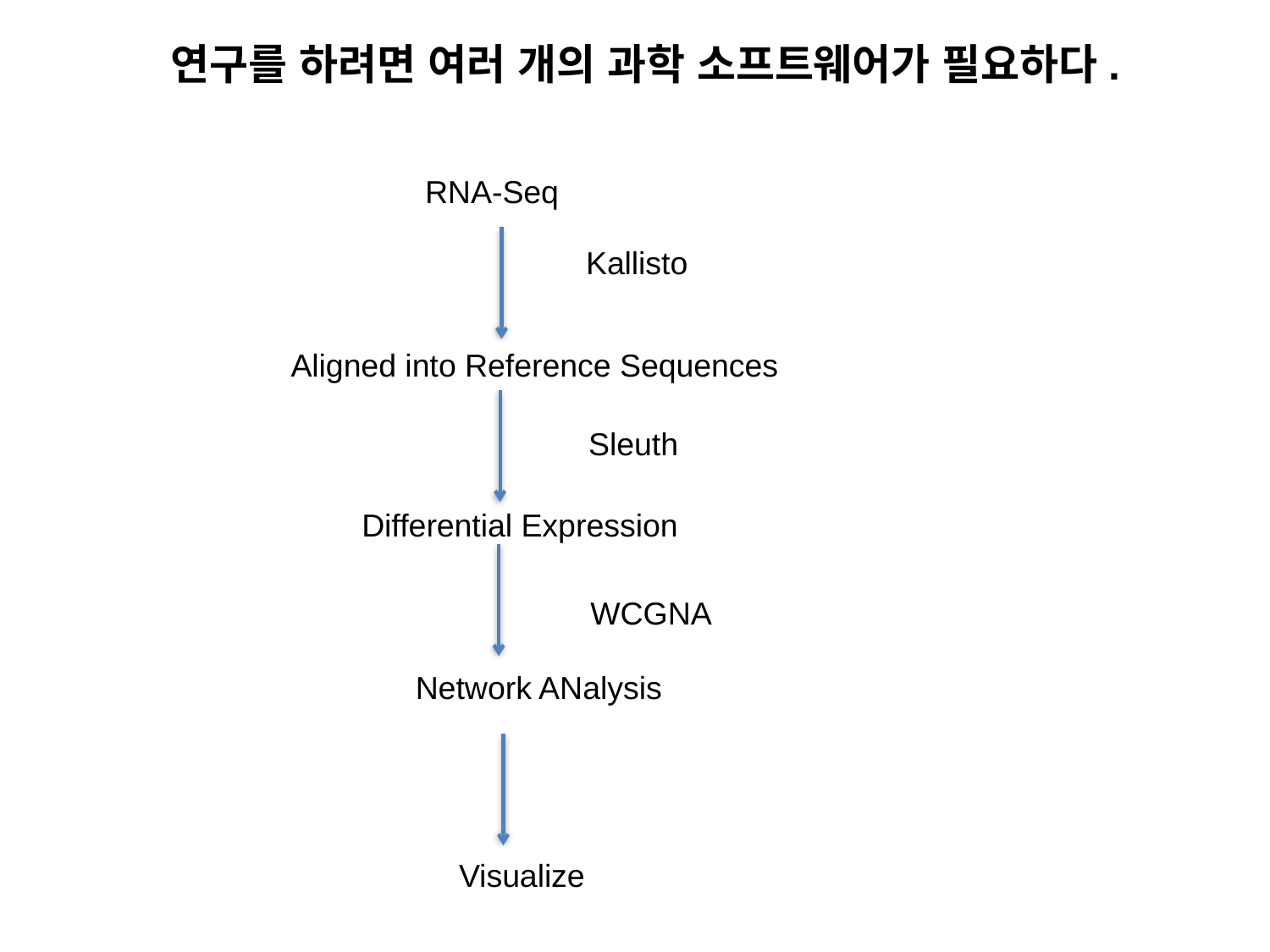

연구를 하려면 여러 개의 과학 소프트웨어가 필요하다.
RNA-Seq

Kallisto

Aligned into Reference Sequences
Sleuth
Differential Expression

WCGNA
Network ANalysis
Visualize